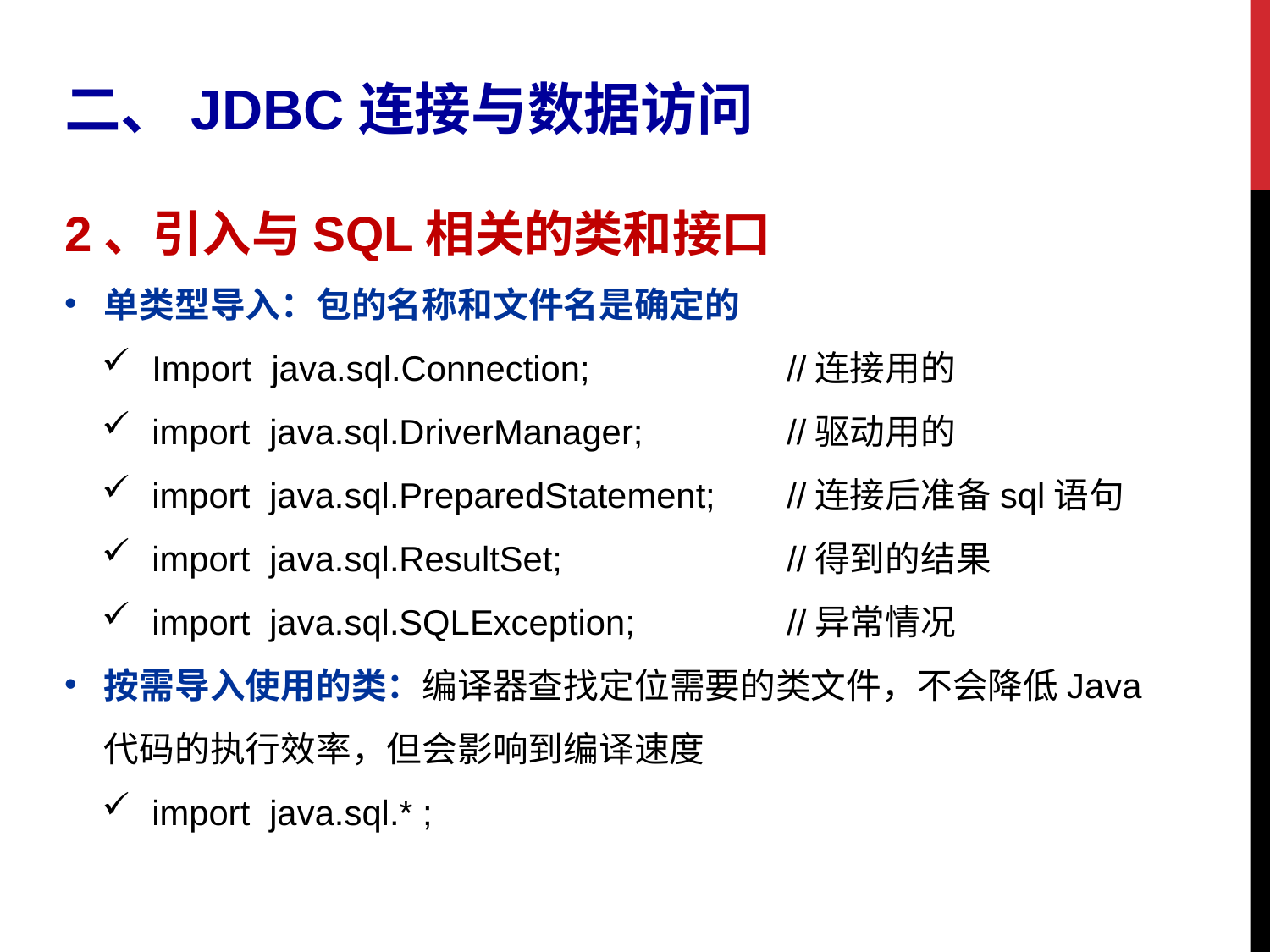

二、JDBC连接与数据访问
2、引入与SQL相关的类和接口
单类型导入：包的名称和文件名是确定的
Import  java.sql.Connection;    		//连接用的
import  java.sql.DriverManager; 		//驱动用的
import  java.sql.PreparedStatement;	//连接后准备sql语句
import  java.sql.ResultSet;		//得到的结果
import  java.sql.SQLException;		//异常情况
按需导入使用的类：编译器查找定位需要的类文件，不会降低Java代码的执行效率，但会影响到编译速度
import  java.sql.* ;